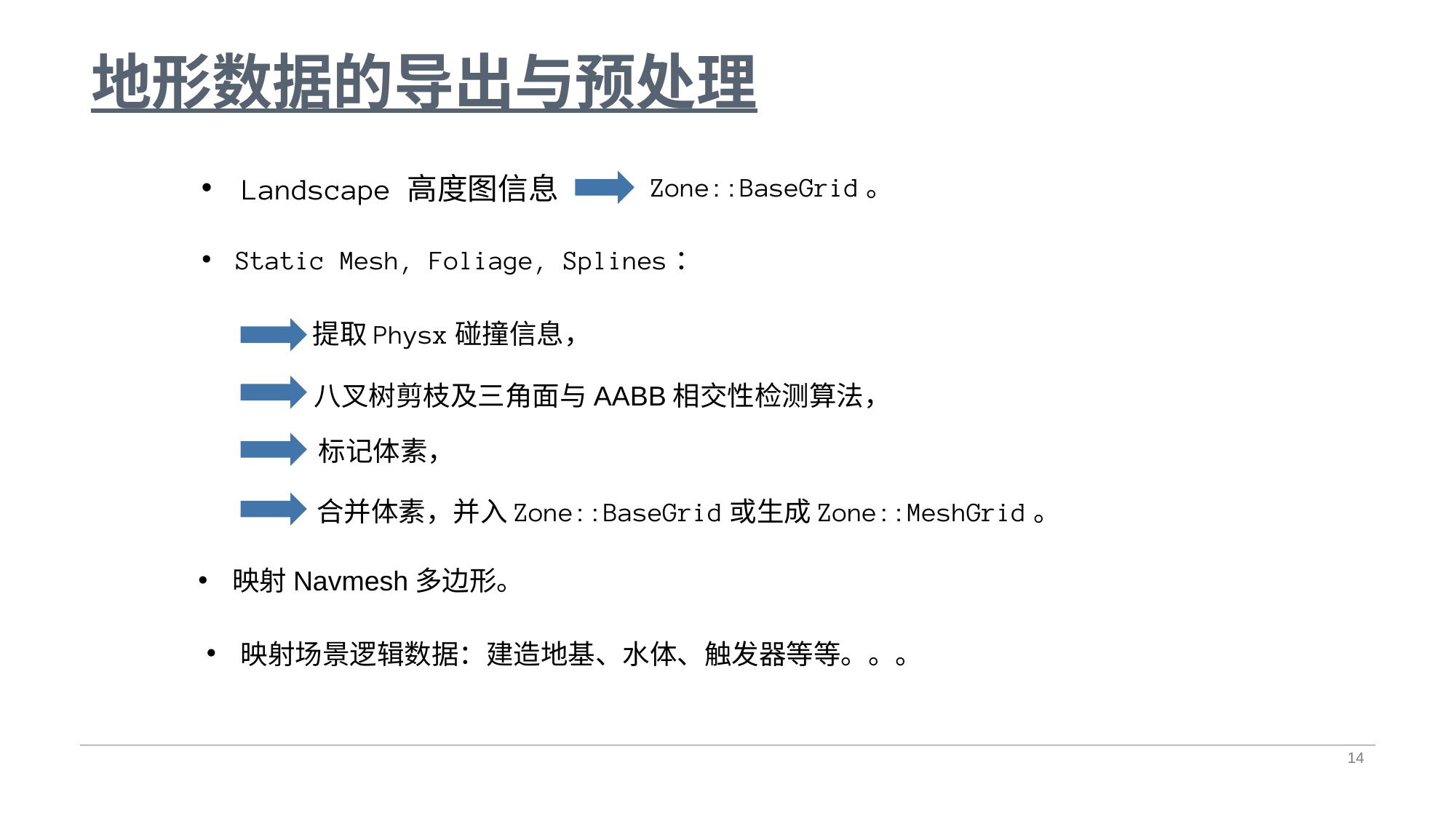

# 地形数据的导出与预处理
Landscape 高度图信息
Zone::BaseGrid。

Static Mesh, Foliage, Splines：
提取Physx碰撞信息，

八叉树剪枝及三角面与AABB相交性检测算法，

标记体素，

合并体素，并入Zone::BaseGrid或生成Zone::MeshGrid。

映射Navmesh多边形。
映射场景逻辑数据：建造地基、水体、触发器等等。。。
14